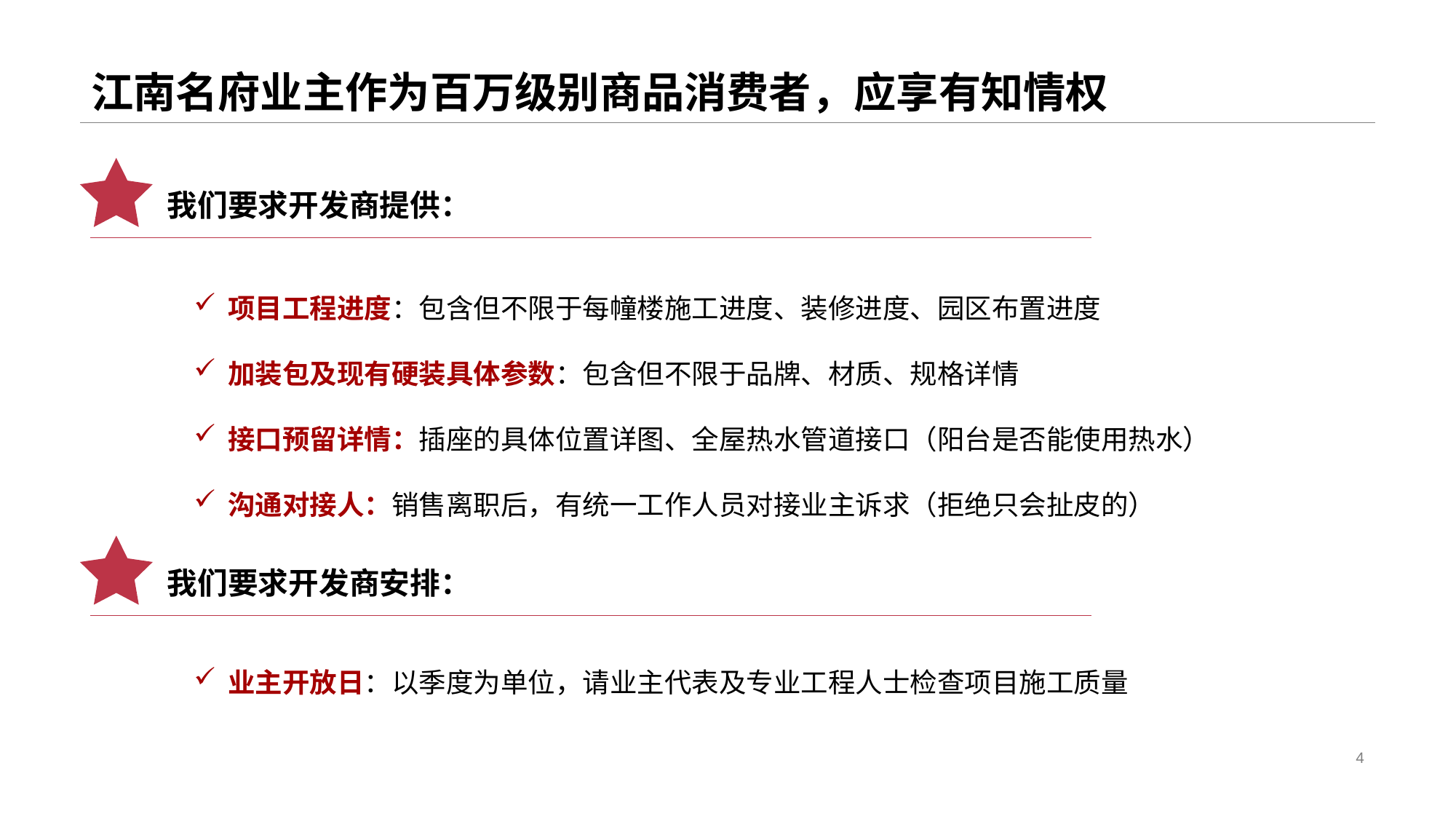

# 江南名府业主作为百万级别商品消费者，应享有知情权

          我们要求开发商提供：
项目工程进度：包含但不限于每幢楼施工进度、装修进度、园区布置进度
加装包及现有硬装具体参数：包含但不限于品牌、材质、规格详情
接口预留详情：插座的具体位置详图、全屋热水管道接口（阳台是否能使用热水）
沟通对接人：销售离职后，有统一工作人员对接业主诉求（拒绝只会扯皮的）

          我们要求开发商安排：
业主开放日：以季度为单位，请业主代表及专业工程人士检查项目施工质量
4